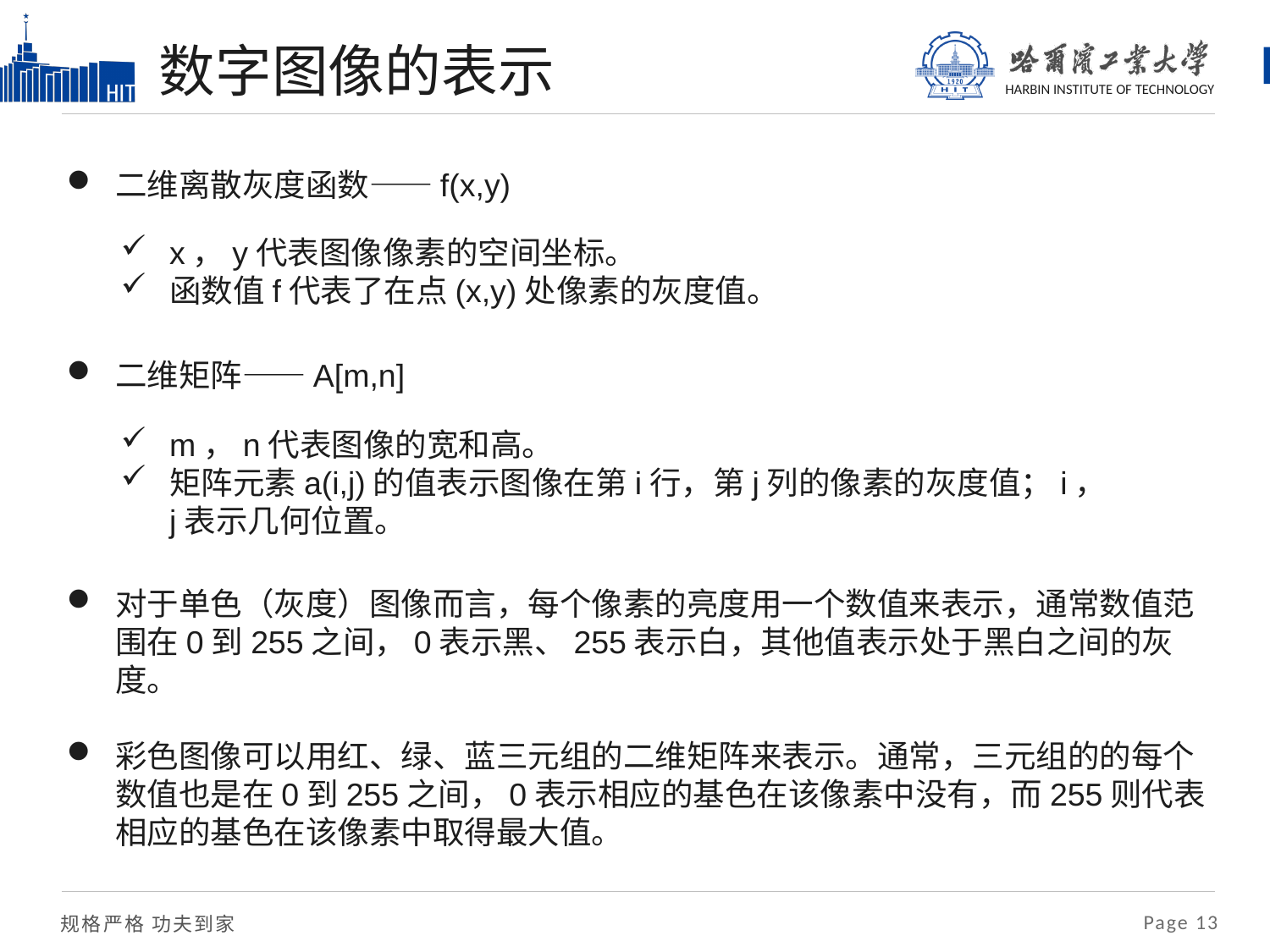

# 数字图像的表示
二维离散灰度函数——f(x,y)

二维矩阵——A[m,n]

对于单色（灰度）图像而言，每个像素的亮度用一个数值来表示，通常数值范围在0到255之间，0表示黑、255表示白，其他值表示处于黑白之间的灰度。

彩色图像可以用红、绿、蓝三元组的二维矩阵来表示。通常，三元组的的每个数值也是在0到255之间，0表示相应的基色在该像素中没有，而255则代表相应的基色在该像素中取得最大值。

x，y代表图像像素的空间坐标。
函数值f代表了在点(x,y)处像素的灰度值。
m，n代表图像的宽和高。
矩阵元素a(i,j)的值表示图像在第i行，第j列的像素的灰度值；i，j表示几何位置。